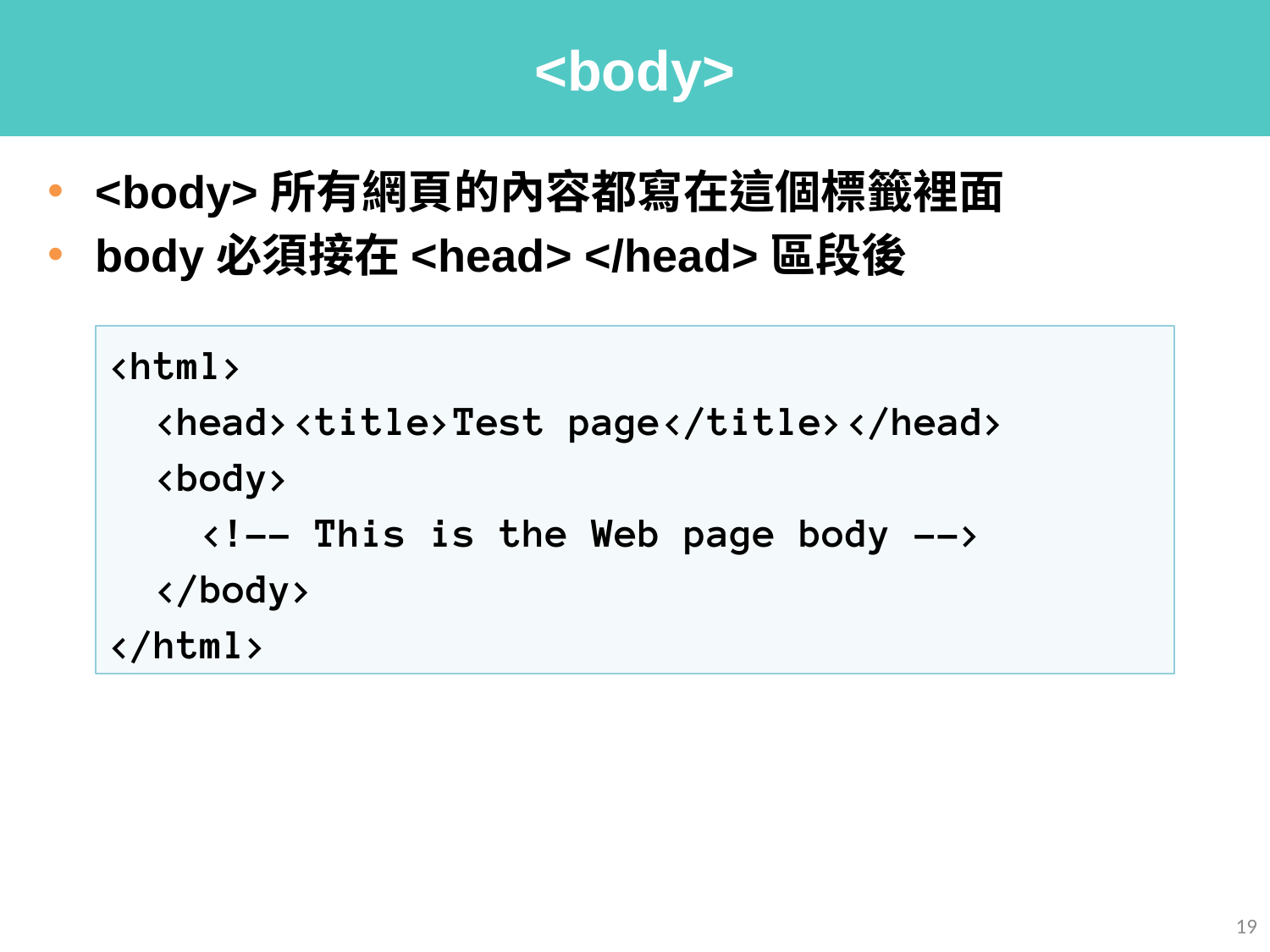

# <body>
<body>所有網頁的內容都寫在這個標籤裡面
body必須接在<head> </head>區段後
<html>
  <head><title>Test page</title></head>
  <body>
    <!-- This is the Web page body -->
  </body>
</html>
19